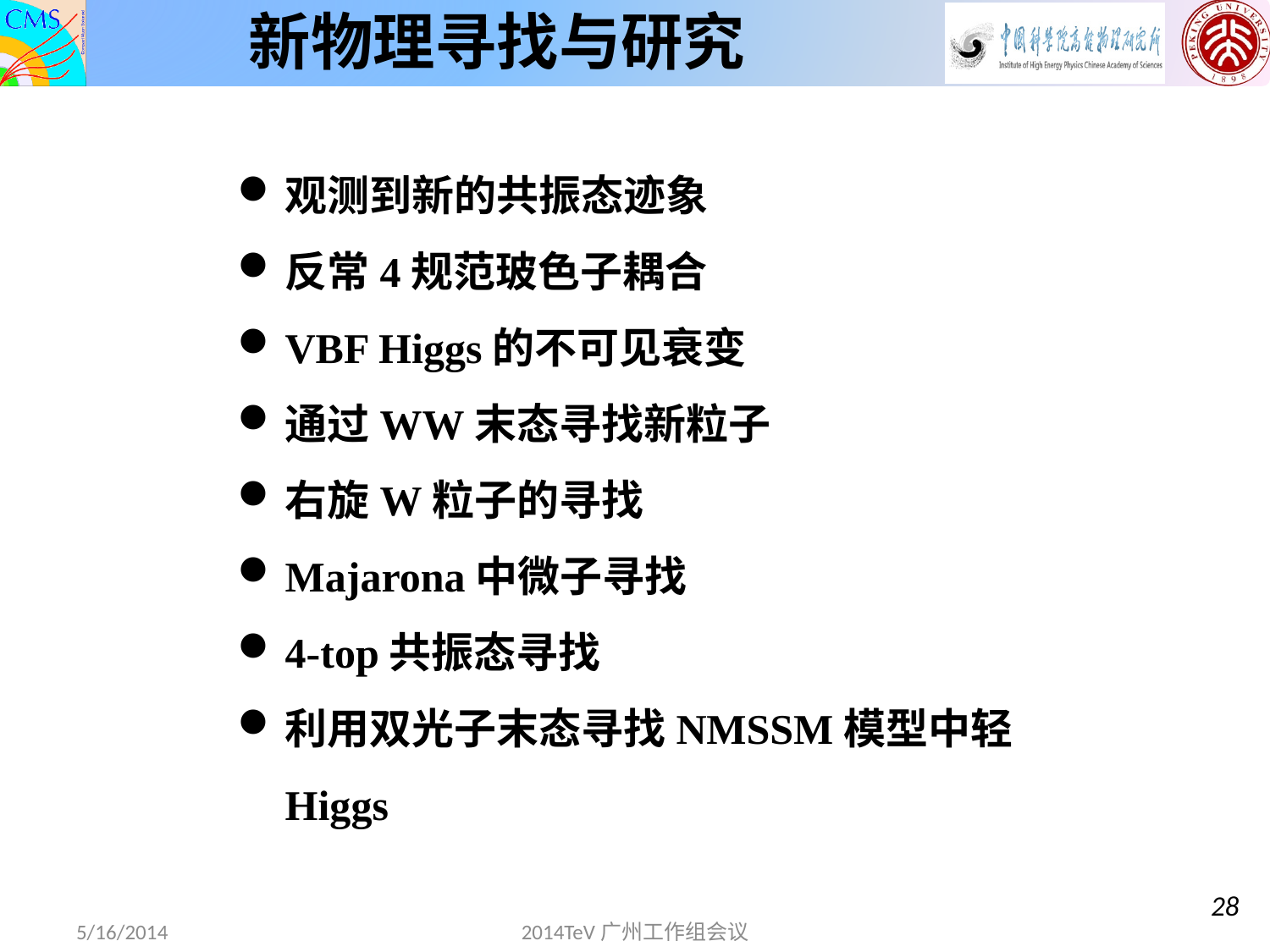

# 新物理寻找与研究
观测到新的共振态迹象
反常4规范玻色子耦合
VBF Higgs的不可见衰变
通过WW末态寻找新粒子
右旋W粒子的寻找
Majarona中微子寻找
4-top共振态寻找
利用双光子末态寻找NMSSM模型中轻Higgs
28
5/16/2014
2014TeV广州工作组会议